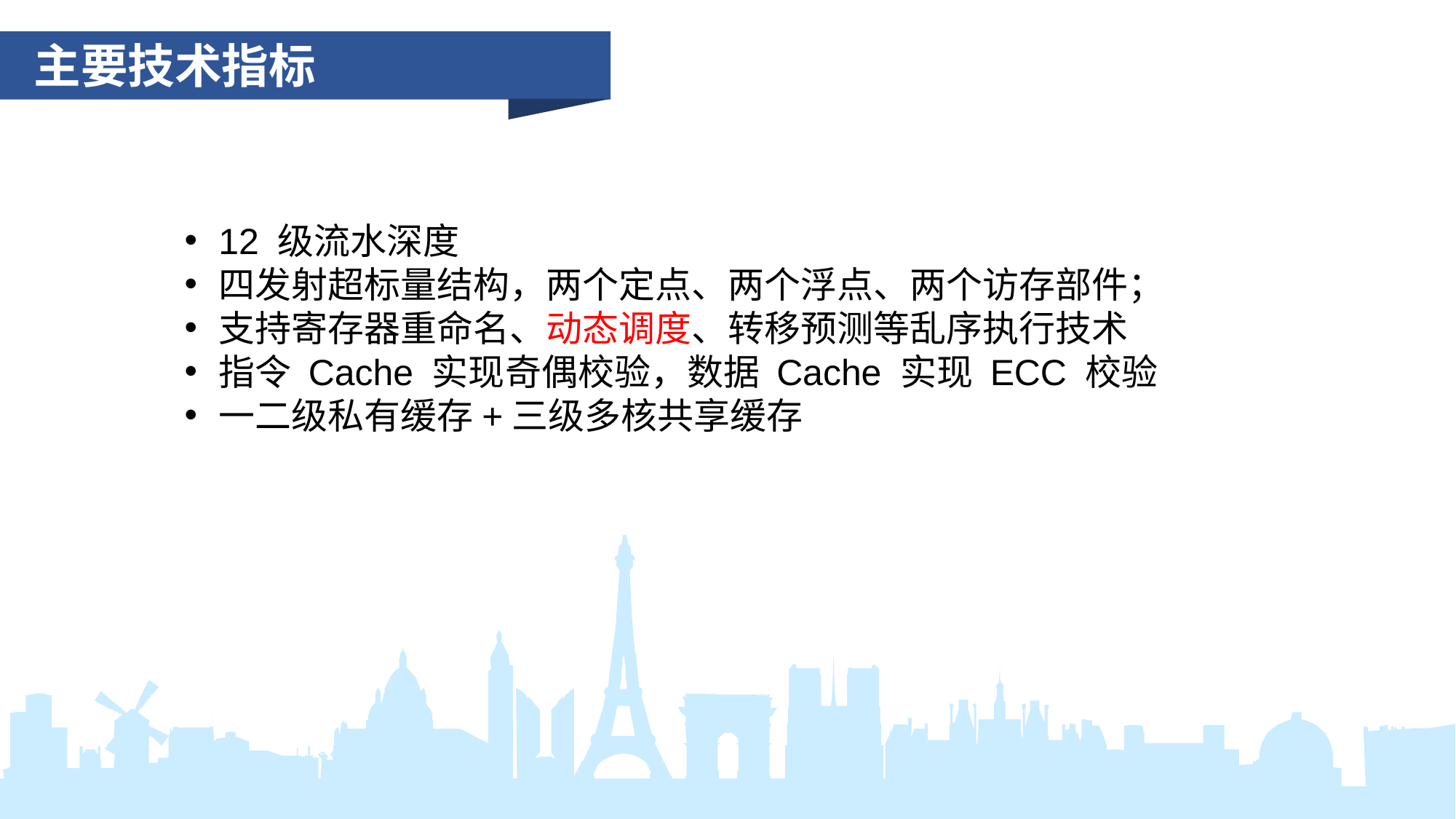

主要技术指标

12 级流水深度
四发射超标量结构，两个定点、两个浮点、两个访存部件；
支持寄存器重命名、动态调度、转移预测等乱序执行技术
指令 Cache 实现奇偶校验，数据 Cache 实现 ECC 校验
一二级私有缓存+三级多核共享缓存